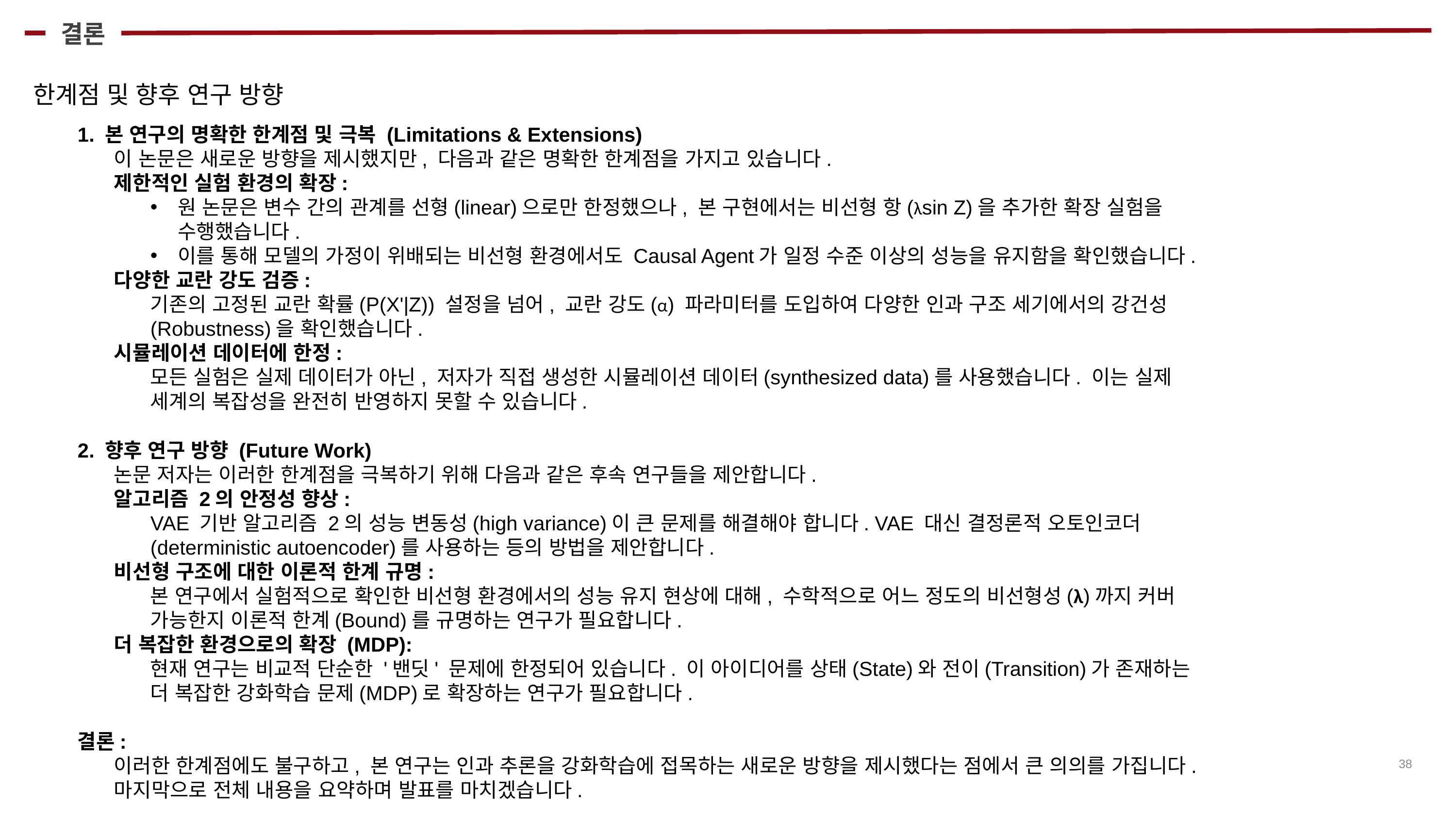

결론
한계점 및 향후 연구 방향
1. 본 연구의 명확한 한계점 및 극복 (Limitations & Extensions)
이 논문은 새로운 방향을 제시했지만, 다음과 같은 명확한 한계점을 가지고 있습니다.
제한적인 실험 환경의 확장:
원 논문은 변수 간의 관계를 선형(linear)으로만 한정했으나, 본 구현에서는 비선형 항(λsin Z)을 추가한 확장 실험을 수행했습니다.
이를 통해 모델의 가정이 위배되는 비선형 환경에서도 Causal Agent가 일정 수준 이상의 성능을 유지함을 확인했습니다.
다양한 교란 강도 검증:
기존의 고정된 교란 확률(P(X'|Z)) 설정을 넘어, 교란 강도(α) 파라미터를 도입하여 다양한 인과 구조 세기에서의 강건성(Robustness)을 확인했습니다.
시뮬레이션 데이터에 한정:
모든 실험은 실제 데이터가 아닌, 저자가 직접 생성한 시뮬레이션 데이터(synthesized data)를 사용했습니다. 이는 실제 세계의 복잡성을 완전히 반영하지 못할 수 있습니다.

2. 향후 연구 방향 (Future Work)
논문 저자는 이러한 한계점을 극복하기 위해 다음과 같은 후속 연구들을 제안합니다.
알고리즘 2의 안정성 향상:
VAE 기반 알고리즘 2의 성능 변동성(high variance)이 큰 문제를 해결해야 합니다. VAE 대신 결정론적 오토인코더(deterministic autoencoder)를 사용하는 등의 방법을 제안합니다.
비선형 구조에 대한 이론적 한계 규명:
본 연구에서 실험적으로 확인한 비선형 환경에서의 성능 유지 현상에 대해, 수학적으로 어느 정도의 비선형성(λ)까지 커버 가능한지 이론적 한계(Bound)를 규명하는 연구가 필요합니다.
더 복잡한 환경으로의 확장 (MDP):
현재 연구는 비교적 단순한 '밴딧' 문제에 한정되어 있습니다. 이 아이디어를 상태(State)와 전이(Transition)가 존재하는 더 복잡한 강화학습 문제(MDP)로 확장하는 연구가 필요합니다.

결론:
이러한 한계점에도 불구하고, 본 연구는 인과 추론을 강화학습에 접목하는 새로운 방향을 제시했다는 점에서 큰 의의를 가집니다. 마지막으로 전체 내용을 요약하며 발표를 마치겠습니다.
38